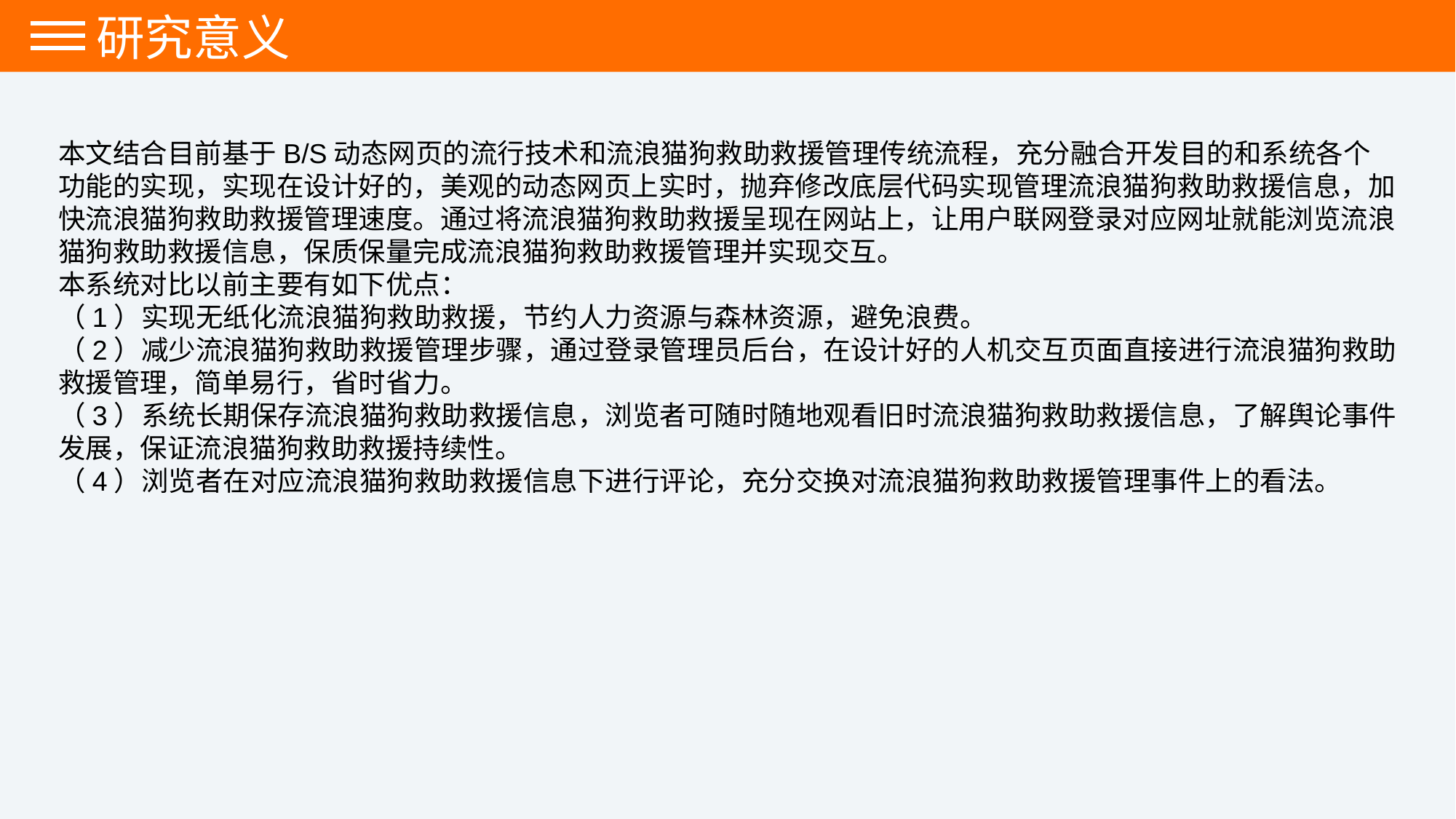

研究意义
本文结合目前基于B/S动态网页的流行技术和流浪猫狗救助救援管理传统流程，充分融合开发目的和系统各个功能的实现，实现在设计好的，美观的动态网页上实时，抛弃修改底层代码实现管理流浪猫狗救助救援信息，加快流浪猫狗救助救援管理速度。通过将流浪猫狗救助救援呈现在网站上，让用户联网登录对应网址就能浏览流浪猫狗救助救援信息，保质保量完成流浪猫狗救助救援管理并实现交互。
本系统对比以前主要有如下优点：
（1）实现无纸化流浪猫狗救助救援，节约人力资源与森林资源，避免浪费。
（2）减少流浪猫狗救助救援管理步骤，通过登录管理员后台，在设计好的人机交互页面直接进行流浪猫狗救助救援管理，简单易行，省时省力。
（3）系统长期保存流浪猫狗救助救援信息，浏览者可随时随地观看旧时流浪猫狗救助救援信息，了解舆论事件发展，保证流浪猫狗救助救援持续性。
（4）浏览者在对应流浪猫狗救助救援信息下进行评论，充分交换对流浪猫狗救助救援管理事件上的看法。